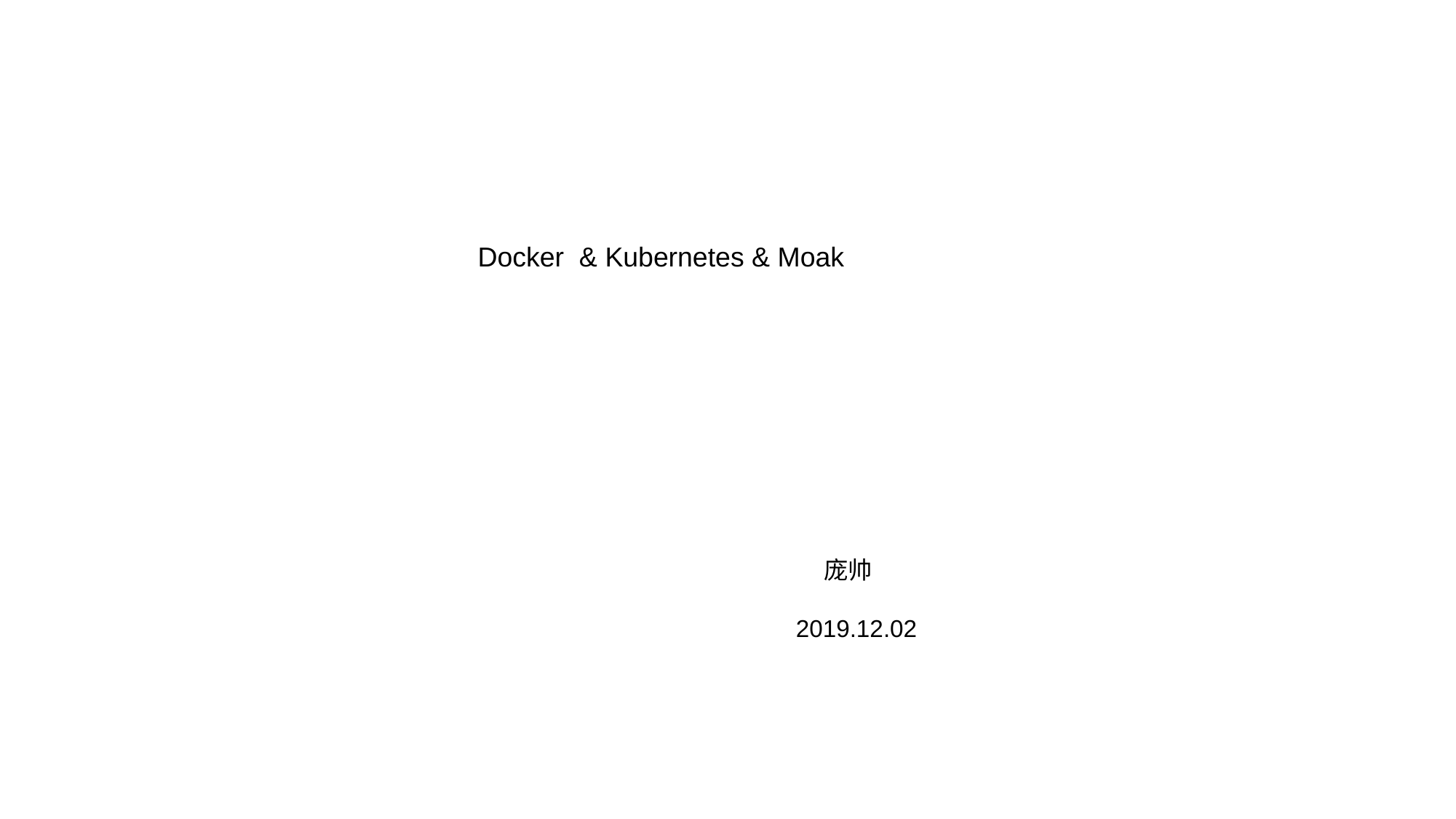

Docker  & Kubernetes & Moak
    庞帅

2019.12.02